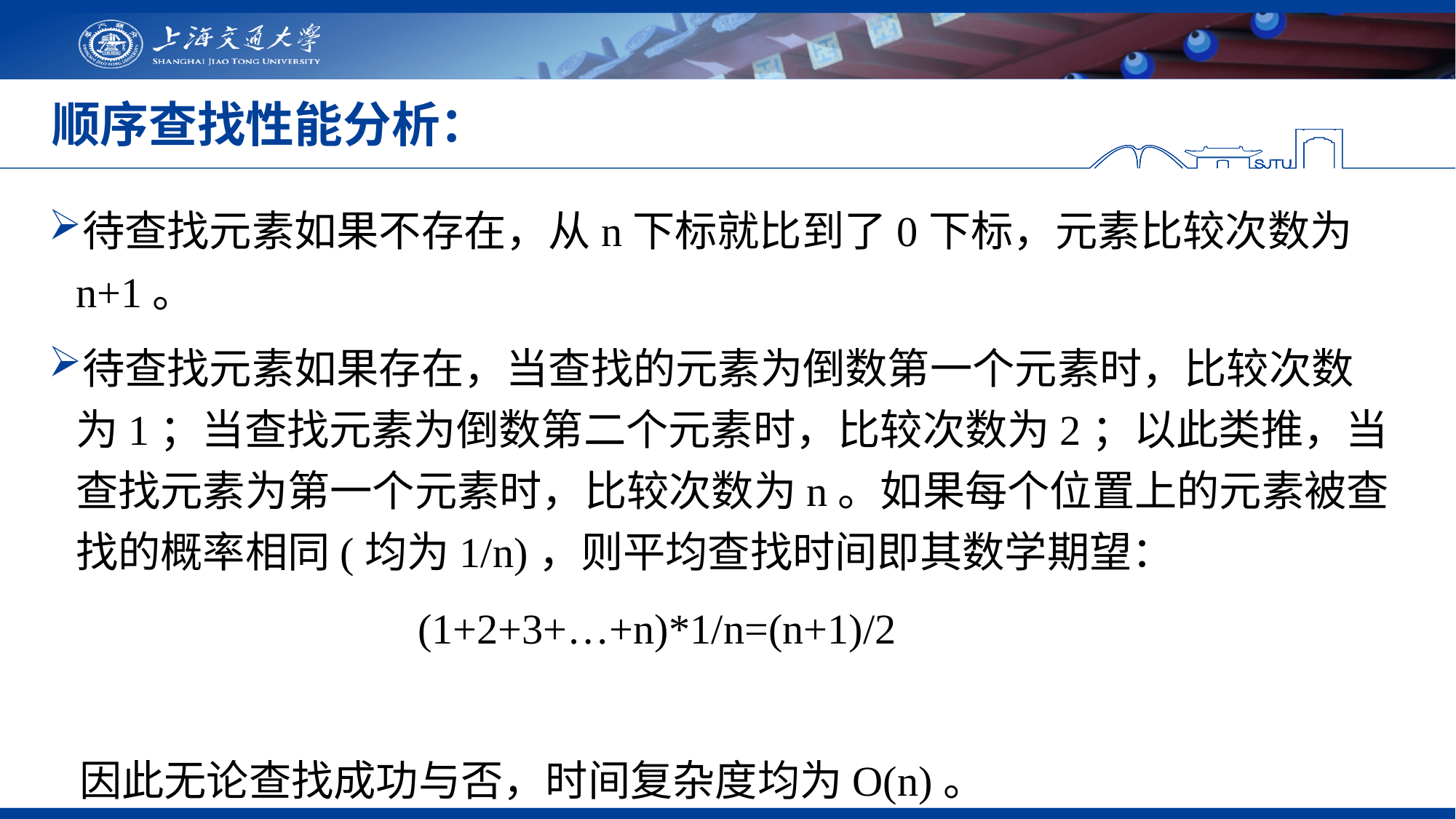

# 顺序查找性能分析：
待查找元素如果不存在，从n下标就比到了0下标，元素比较次数为n+1。
待查找元素如果存在，当查找的元素为倒数第一个元素时，比较次数为1；当查找元素为倒数第二个元素时，比较次数为2；以此类推，当查找元素为第一个元素时，比较次数为n。如果每个位置上的元素被查找的概率相同(均为1/n)，则平均查找时间即其数学期望：
                                   (1+2+3+…+n)*1/n=(n+1)/2

因此无论查找成功与否，时间复杂度均为O(n)。